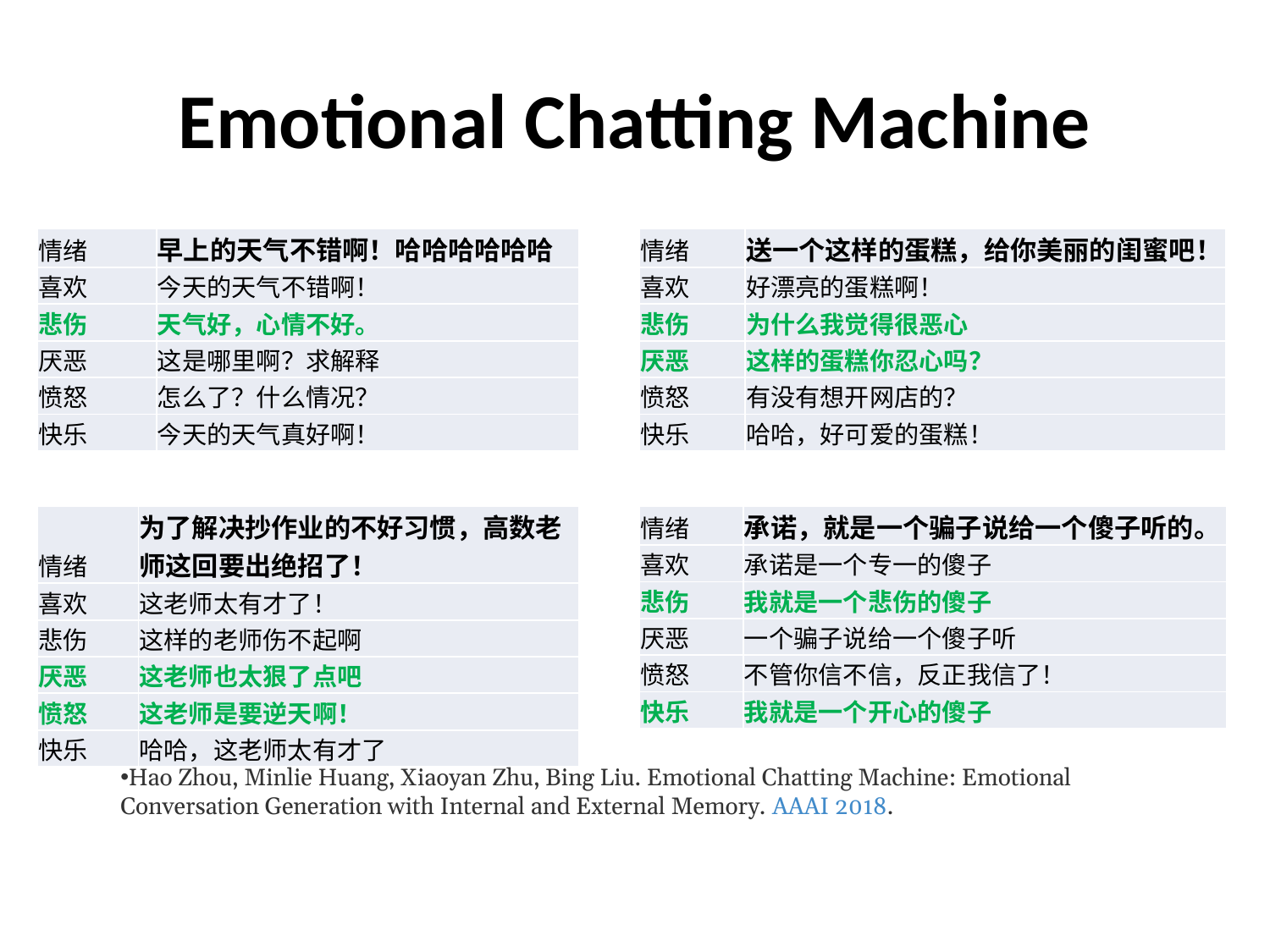

# Emotional Chatting Machine
| 情绪 | 早上的天气不错啊！哈哈哈哈哈哈 |
| --- | --- |
| 喜欢 | 今天的天气不错啊！ |
| 悲伤 | 天气好，心情不好。 |
| 厌恶 | 这是哪里啊？求解释 |
| 愤怒 | 怎么了？什么情况？ |
| 快乐 | 今天的天气真好啊！ |
| 情绪 | 送一个这样的蛋糕，给你美丽的闺蜜吧！ |
| --- | --- |
| 喜欢 | 好漂亮的蛋糕啊！ |
| 悲伤 | 为什么我觉得很恶心 |
| 厌恶 | 这样的蛋糕你忍心吗？ |
| 愤怒 | 有没有想开网店的？ |
| 快乐 | 哈哈，好可爱的蛋糕！ |
| 情绪 | 为了解决抄作业的不好习惯，高数老师这回要出绝招了！ |
| --- | --- |
| 喜欢 | 这老师太有才了！ |
| 悲伤 | 这样的老师伤不起啊 |
| 厌恶 | 这老师也太狠了点吧 |
| 愤怒 | 这老师是要逆天啊！ |
| 快乐 | 哈哈，这老师太有才了 |
| 情绪 | 承诺，就是一个骗子说给一个傻子听的。 |
| --- | --- |
| 喜欢 | 承诺是一个专一的傻子 |
| 悲伤 | 我就是一个悲伤的傻子 |
| 厌恶 | 一个骗子说给一个傻子听 |
| 愤怒 | 不管你信不信，反正我信了！ |
| 快乐 | 我就是一个开心的傻子 |
Hao Zhou, Minlie Huang, Xiaoyan Zhu, Bing Liu. Emotional Chatting Machine: Emotional Conversation Generation with Internal and External Memory. AAAI 2018.